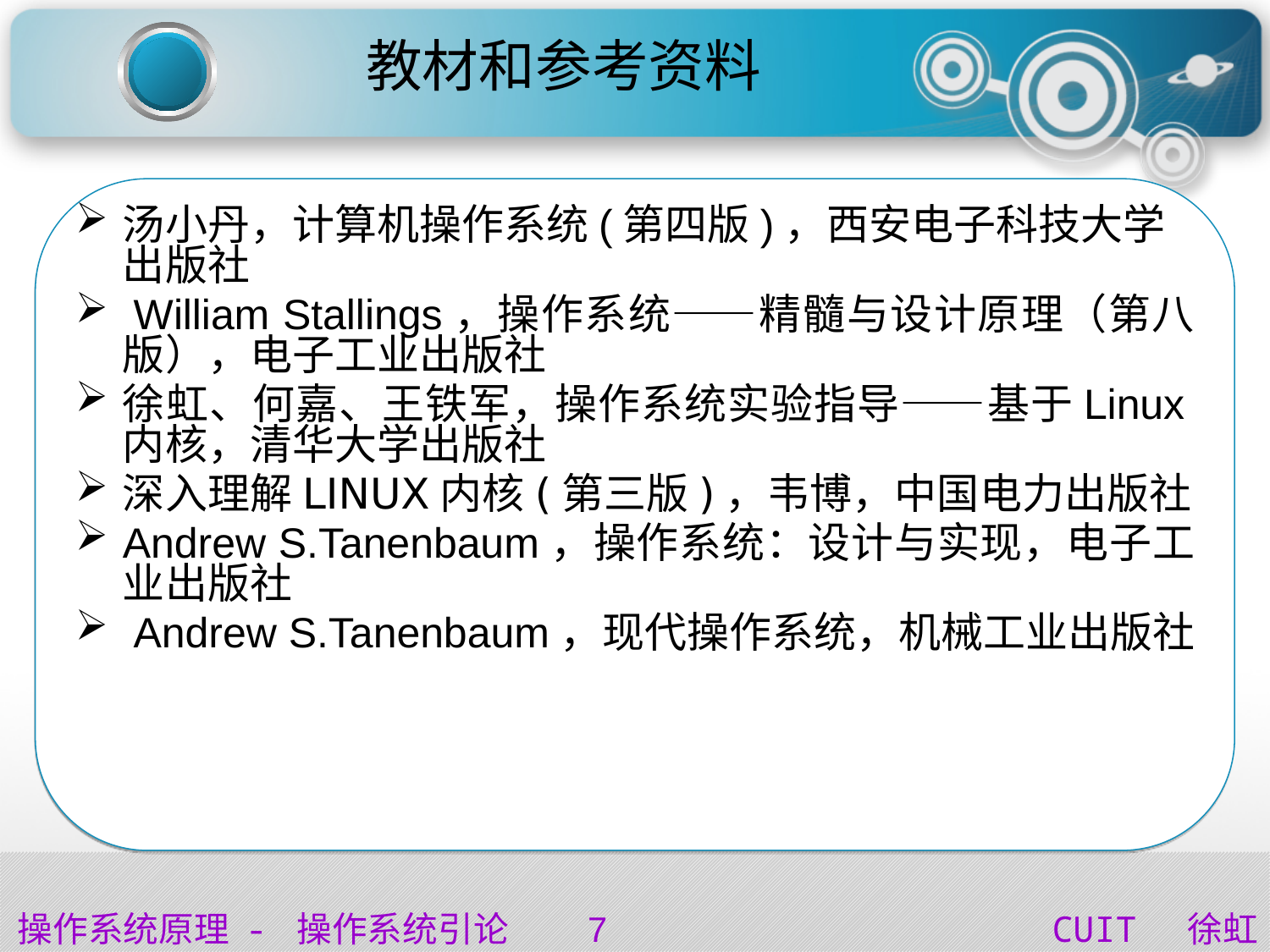

# 教材和参考资料
汤小丹，计算机操作系统(第四版)，西安电子科技大学出版社
 William Stallings，操作系统――精髓与设计原理（第八版），电子工业出版社
徐虹、何嘉、王铁军，操作系统实验指导——基于Linux内核，清华大学出版社
深入理解LINUX内核(第三版)，韦博，中国电力出版社
Andrew S.Tanenbaum，操作系统：设计与实现，电子工业出版社
 Andrew S.Tanenbaum，现代操作系统，机械工业出版社